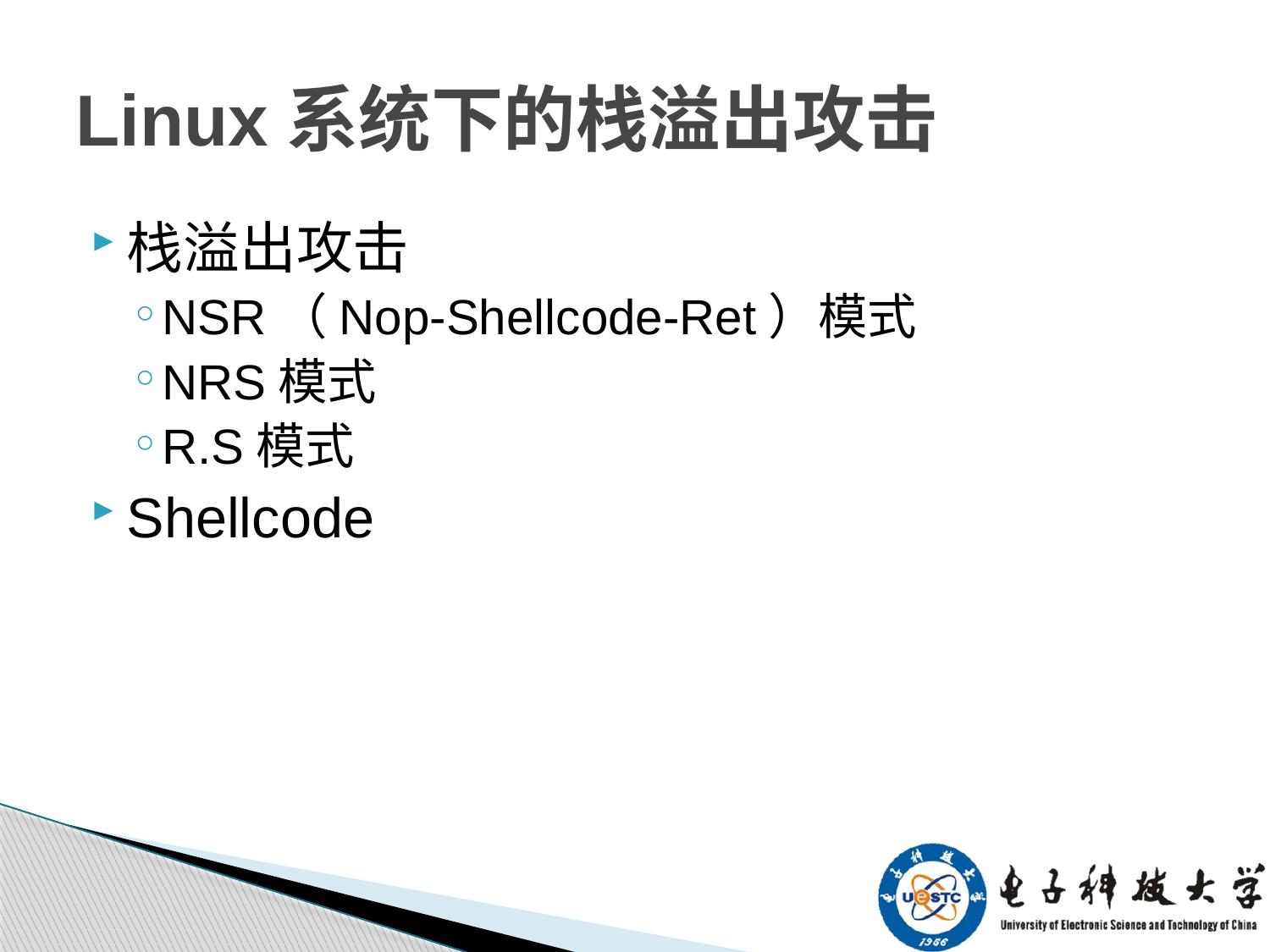

# Linux系统下的栈溢出攻击
栈溢出攻击
NSR（Nop-Shellcode-Ret）模式
NRS模式
R.S模式
Shellcode
214